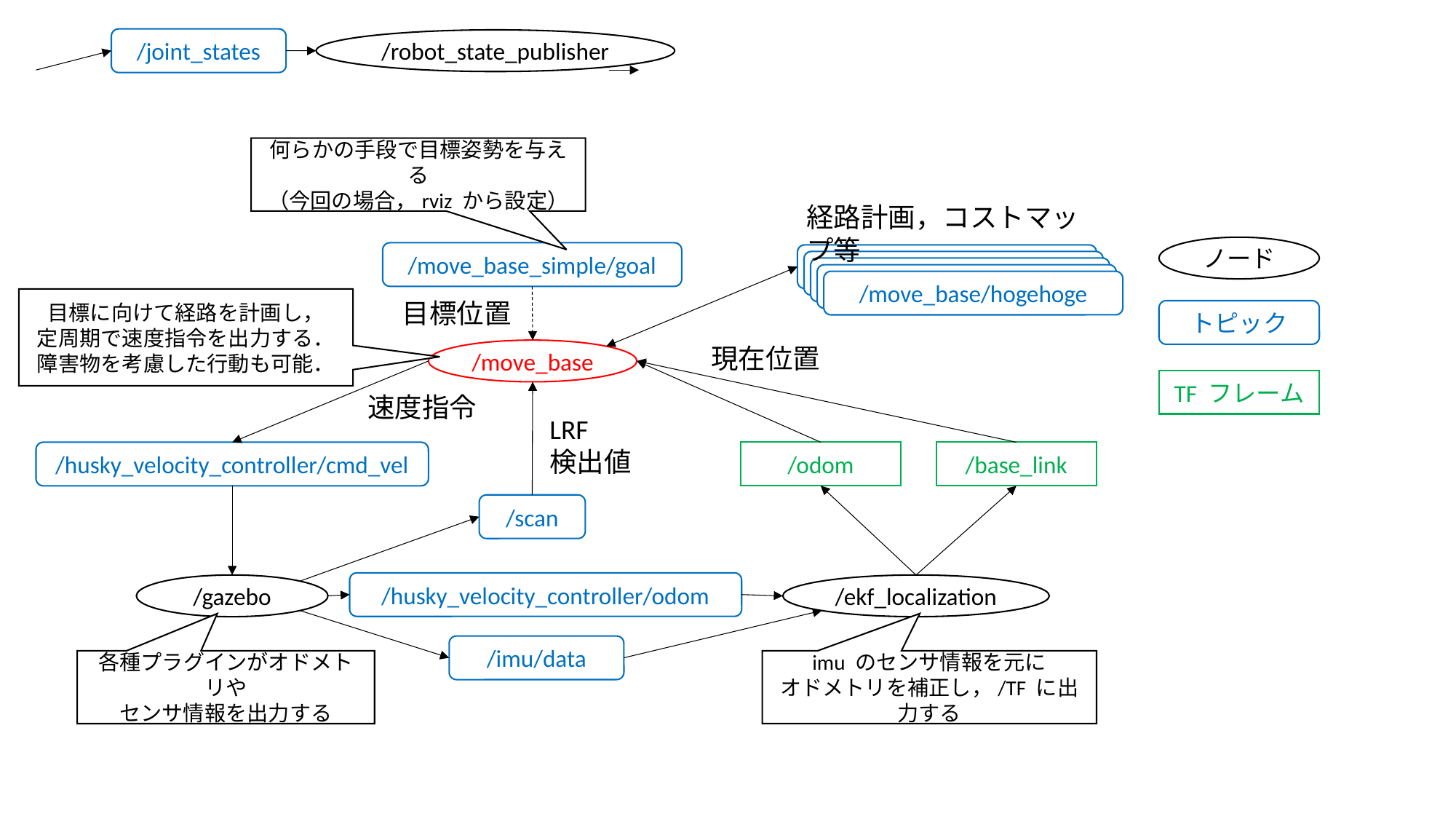

/joint_states
/robot_state_publisher
何らかの手段で目標姿勢を与える
（今回の場合，rviz から設定）
経路計画，コストマップ等
ノード
/move_base_simple/goal
/move_base/hogehoge
/move_base/hogehoge
/move_base/hogehoge
/move_base/hogehoge
/move_base/hogehoge
目標に向けて経路を計画し，
定周期で速度指令を出力する．
障害物を考慮した行動も可能．
目標位置
トピック
現在位置
/move_base
TF フレーム
速度指令
LRF
検出値
/husky_velocity_controller/cmd_vel
/base_link
/odom
/scan
/husky_velocity_controller/odom
/gazebo
/ekf_localization
/imu/data
imu のセンサ情報を元に
オドメトリを補正し，/TF に出力する
各種プラグインがオドメトリや
センサ情報を出力する